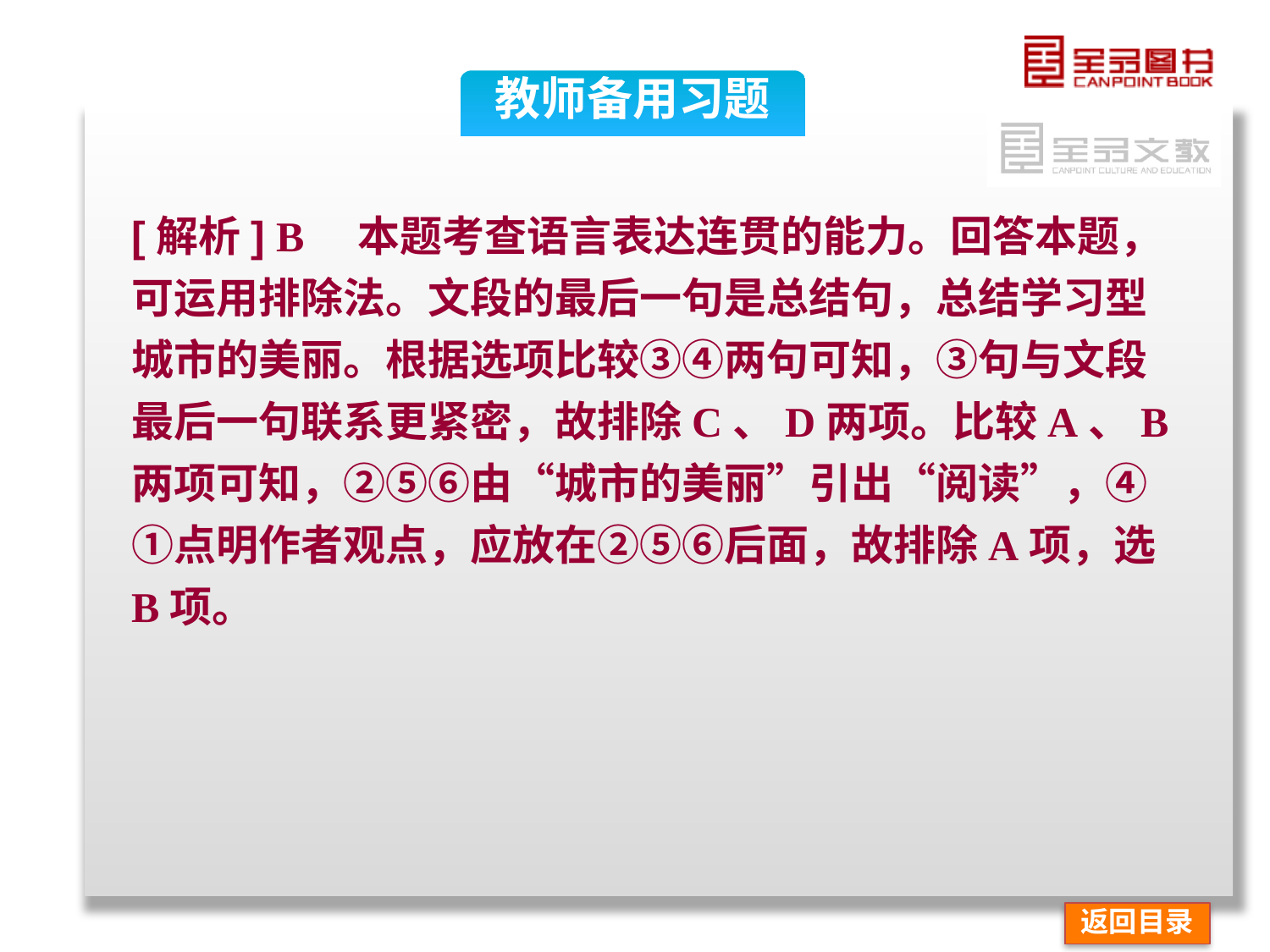

教师备用习题
[解析] B　本题考查语言表达连贯的能力。回答本题，可运用排除法。文段的最后一句是总结句，总结学习型城市的美丽。根据选项比较③④两句可知，③句与文段最后一句联系更紧密，故排除C、D两项。比较A、B两项可知，②⑤⑥由“城市的美丽”引出“阅读”，④①点明作者观点，应放在②⑤⑥后面，故排除A项，选B项。
返回目录